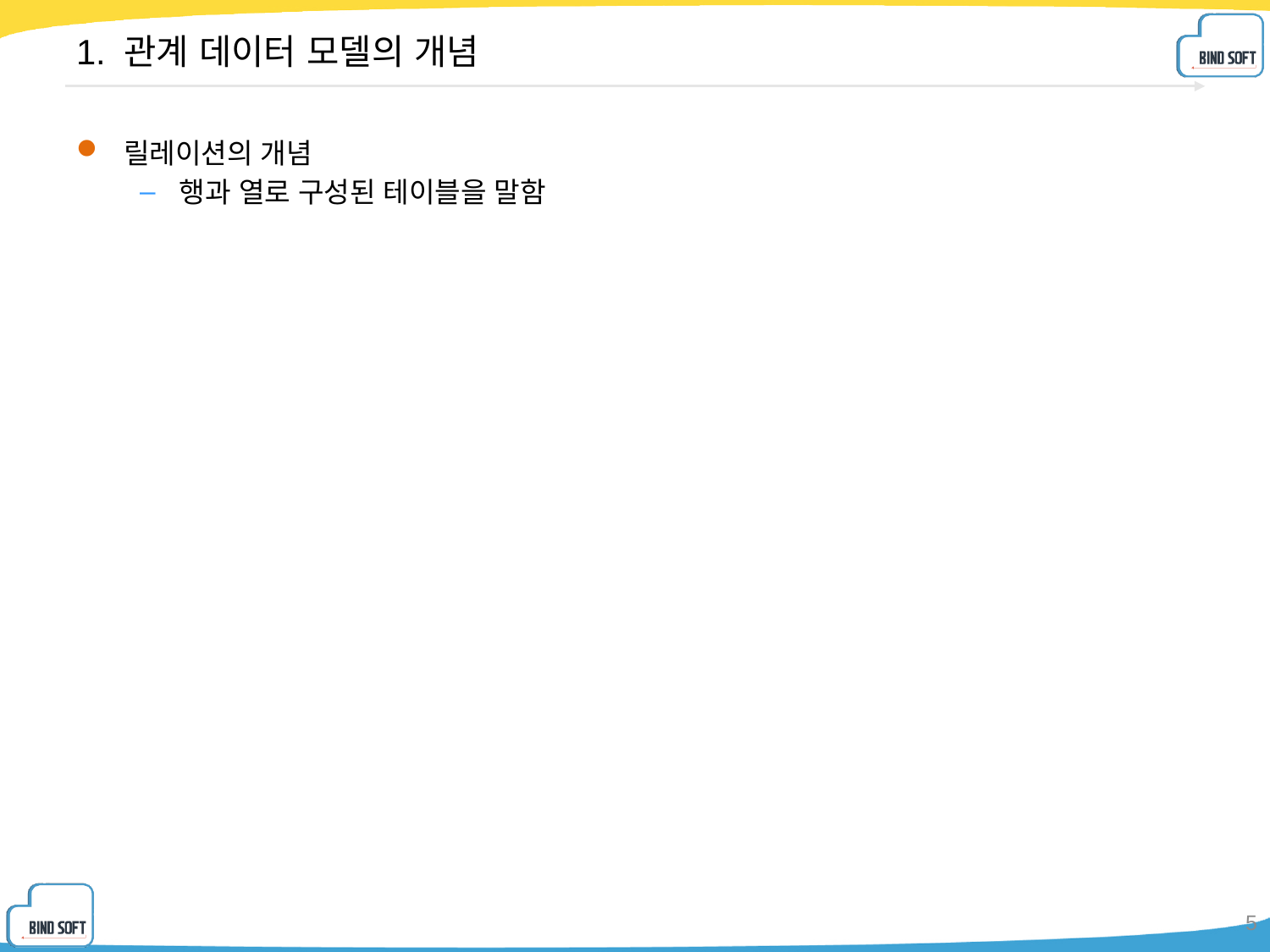

# 1. 관계 데이터 모델의 개념
릴레이션의 개념
행과 열로 구성된 테이블을 말함
5